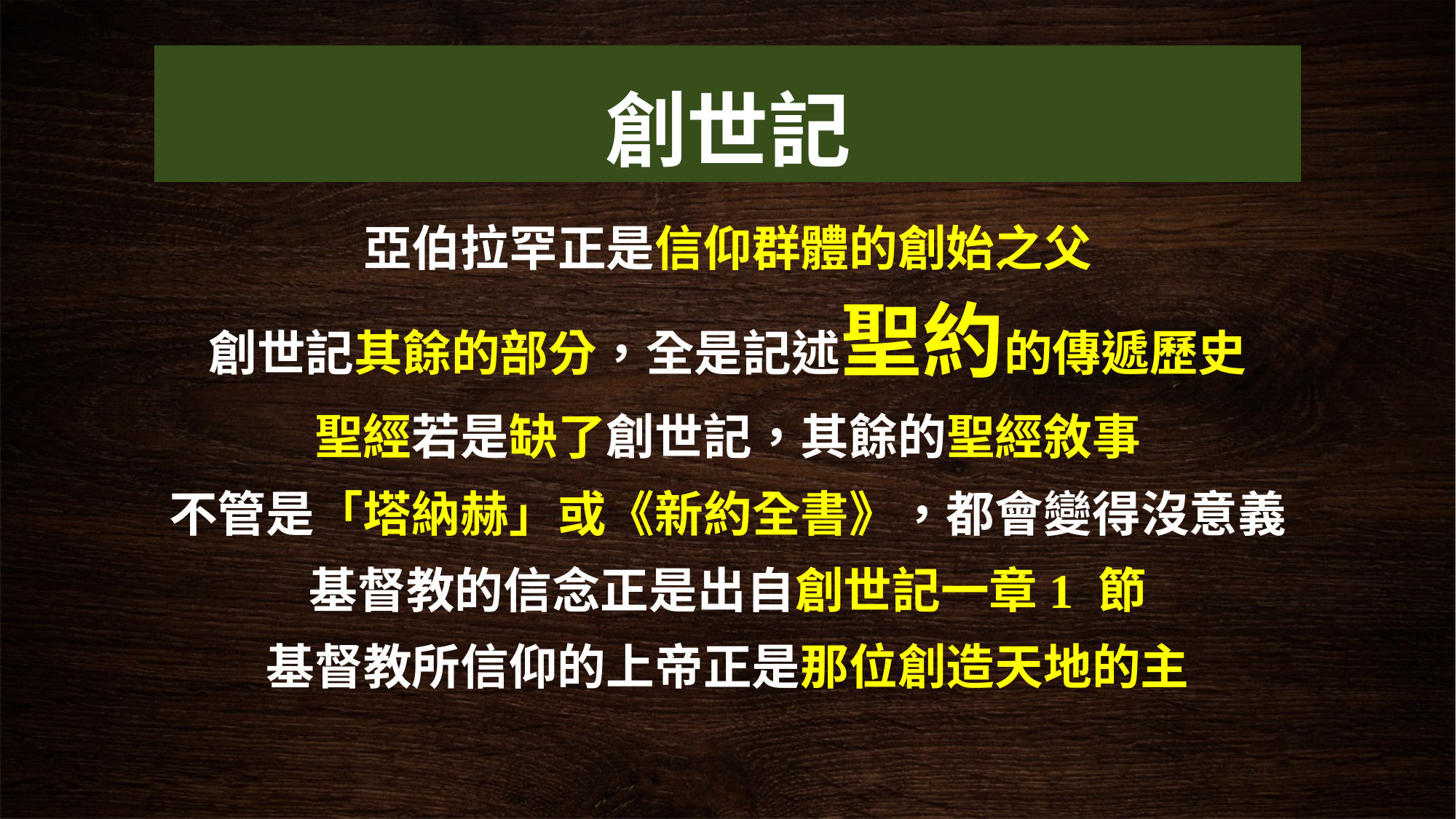

# 創世記
亞伯拉罕正是信仰群體的創始之父
創世記其餘的部分，全是記述聖約的傳遞歷史
聖經若是缺了創世記，其餘的聖經敘事
不管是「塔納赫」或《新約全書》，都會變得沒意義
基督教的信念正是出自創世記一章1 節
基督教所信仰的上帝正是那位創造天地的主